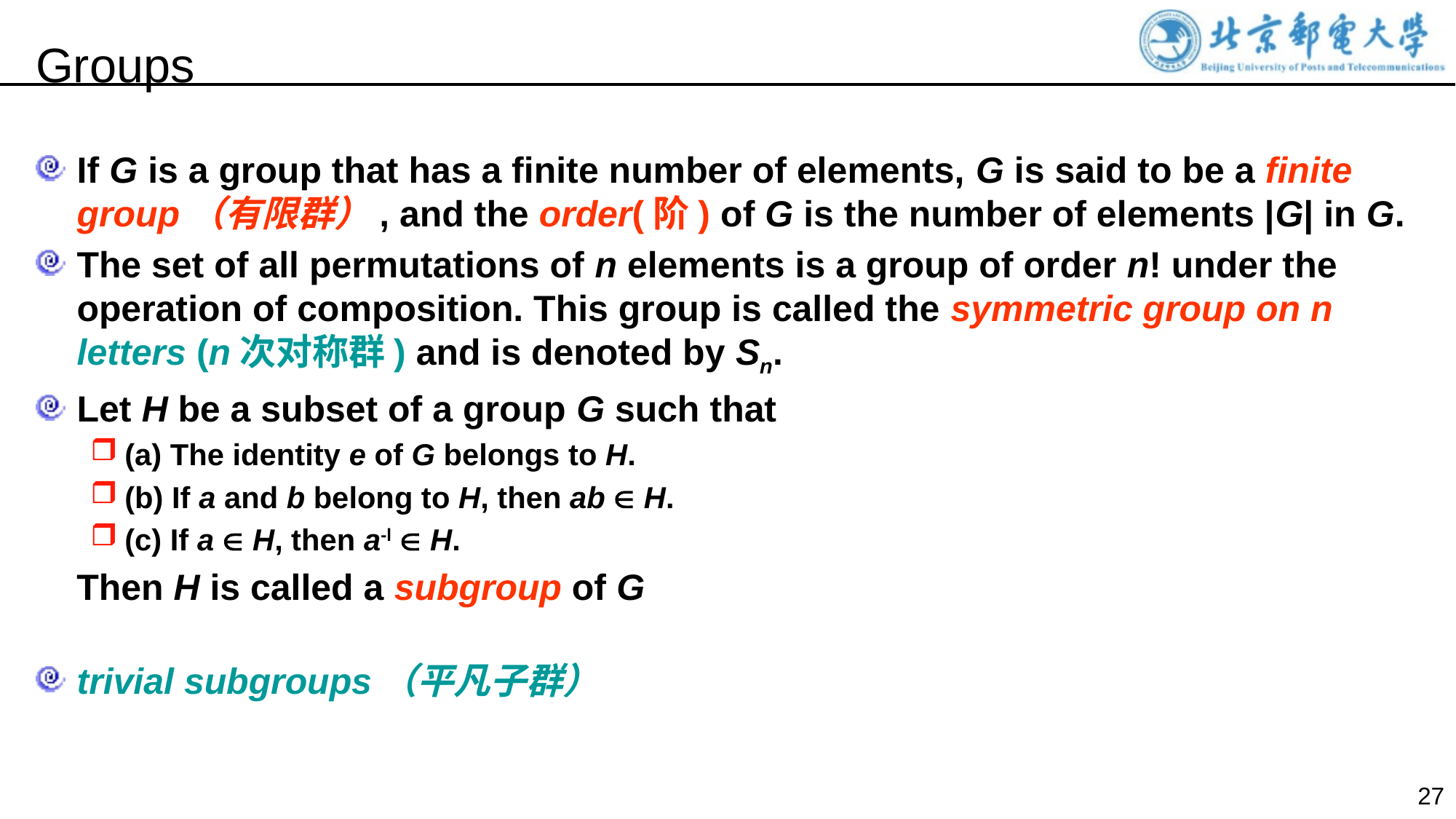

Groups
If G is a group that has a finite number of elements, G is said to be a finite group（有限群）, and the order(阶) of G is the number of elements |G| in G.
The set of all permutations of n elements is a group of order n! under the operation of composition. This group is called the symmetric group on n letters (n次对称群) and is denoted by Sn.
Let H be a subset of a group G such that
(a) The identity e of G belongs to H.
(b) If a and b belong to H, then ab ∈ H.
(c) If a ∈ H, then a-l ∈ H.
    Then H is called a subgroup of G

trivial subgroups（平凡子群）